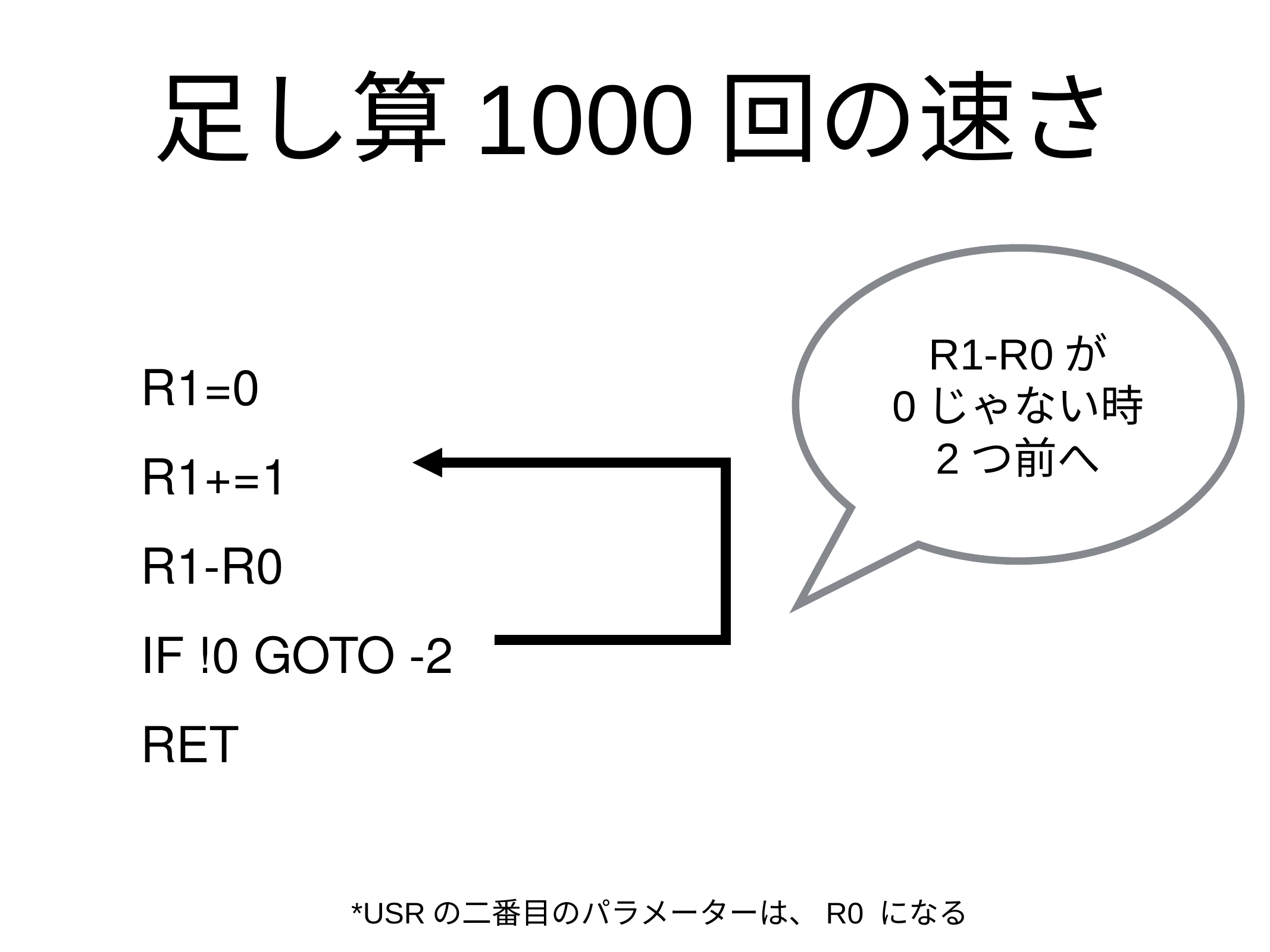

# 足し算1000回の速さ
R1-R0が
0じゃない時
2つ前へ
R1=0
R1+=1
R1-R0
IF !0 GOTO -2
RET

*USRの二番目のパラメーターは、R0 になる